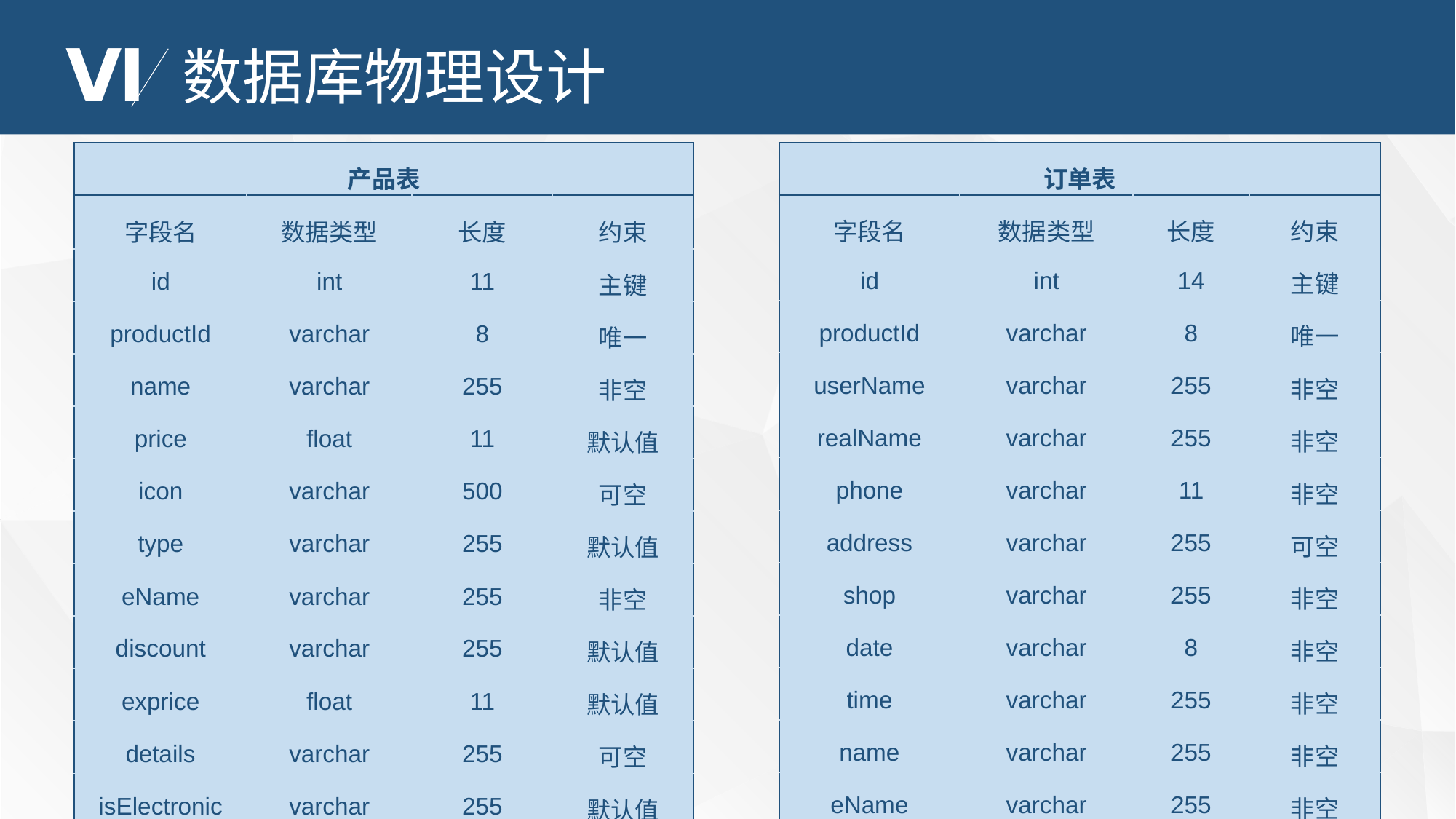

Ⅵ
数据库物理设计
| 产品表 |  |  |  |
| --- | --- | --- | --- |
| 字段名 | 数据类型 | 长度 | 约束 |
| id | int | 11 | 主键 |
| productId | varchar | 8 | 唯一 |
| name | varchar | 255 | 非空 |
| price | float | 11 | 默认值 |
| icon | varchar | 500 | 可空 |
| type | varchar | 255 | 默认值 |
| eName | varchar | 255 | 非空 |
| discount | varchar | 255 | 默认值 |
| exprice | float | 11 | 默认值 |
| details | varchar | 255 | 可空 |
| isElectronic | varchar | 255 | 默认值 |
| getTimeDesc | varchar | 255 | 可空 |
| period | varchar | 255 | 可空 |
| totalPics | int | 11 | 默认值 |
| 订单表 |  |  |  |
| --- | --- | --- | --- |
| 字段名 | 数据类型 | 长度 | 约束 |
| id | int | 14 | 主键 |
| productId | varchar | 8 | 唯一 |
| userName | varchar | 255 | 非空 |
| realName | varchar | 255 | 非空 |
| phone | varchar | 11 | 非空 |
| address | varchar | 255 | 可空 |
| shop | varchar | 255 | 非空 |
| date | varchar | 8 | 非空 |
| time | varchar | 255 | 非空 |
| name | varchar | 255 | 非空 |
| eName | varchar | 255 | 非空 |
| price | float | 11 | 默认值 |
| createTime | varchar | 14 | 非空 |
| updateTime | varchar | 14 | 可空 |
| status | Enum(0,1,2) | 1 | 默认值 |